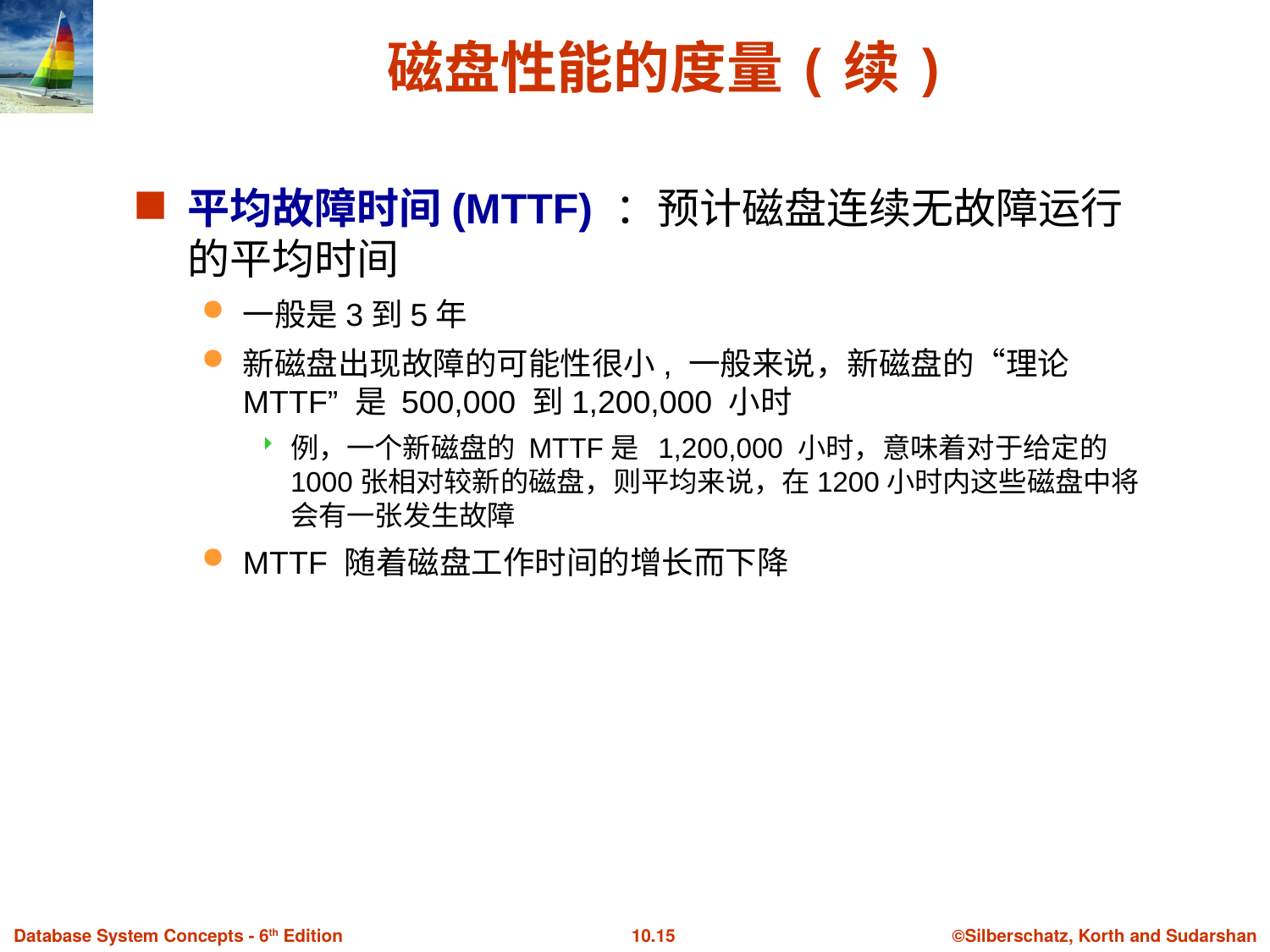

# 磁盘性能的度量(续)
平均故障时间(MTTF) ：预计磁盘连续无故障运行的平均时间
一般是3到5年
新磁盘出现故障的可能性很小, 一般来说，新磁盘的“理论 MTTF” 是 500,000 到1,200,000 小时
例，一个新磁盘的 MTTF是  1,200,000 小时，意味着对于给定的1000张相对较新的磁盘，则平均来说，在1200小时内这些磁盘中将会有一张发生故障
MTTF 随着磁盘工作时间的增长而下降